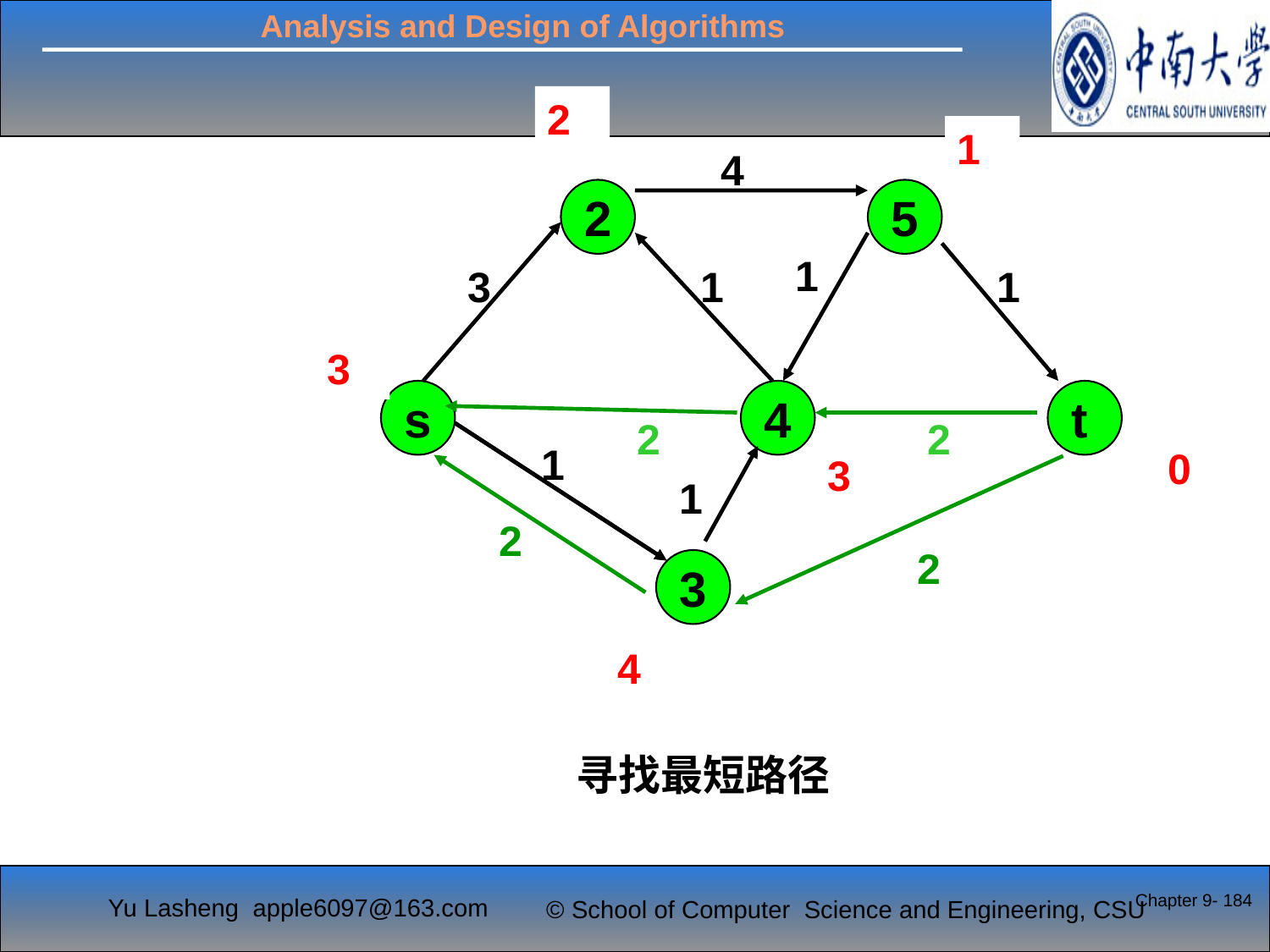

2
1
4
2
5

1

3
1
1
3
s
4
t

2
2

1
3
0
3

1
1
2
2
3
4
寻找最短路径
Chapter 9- 184